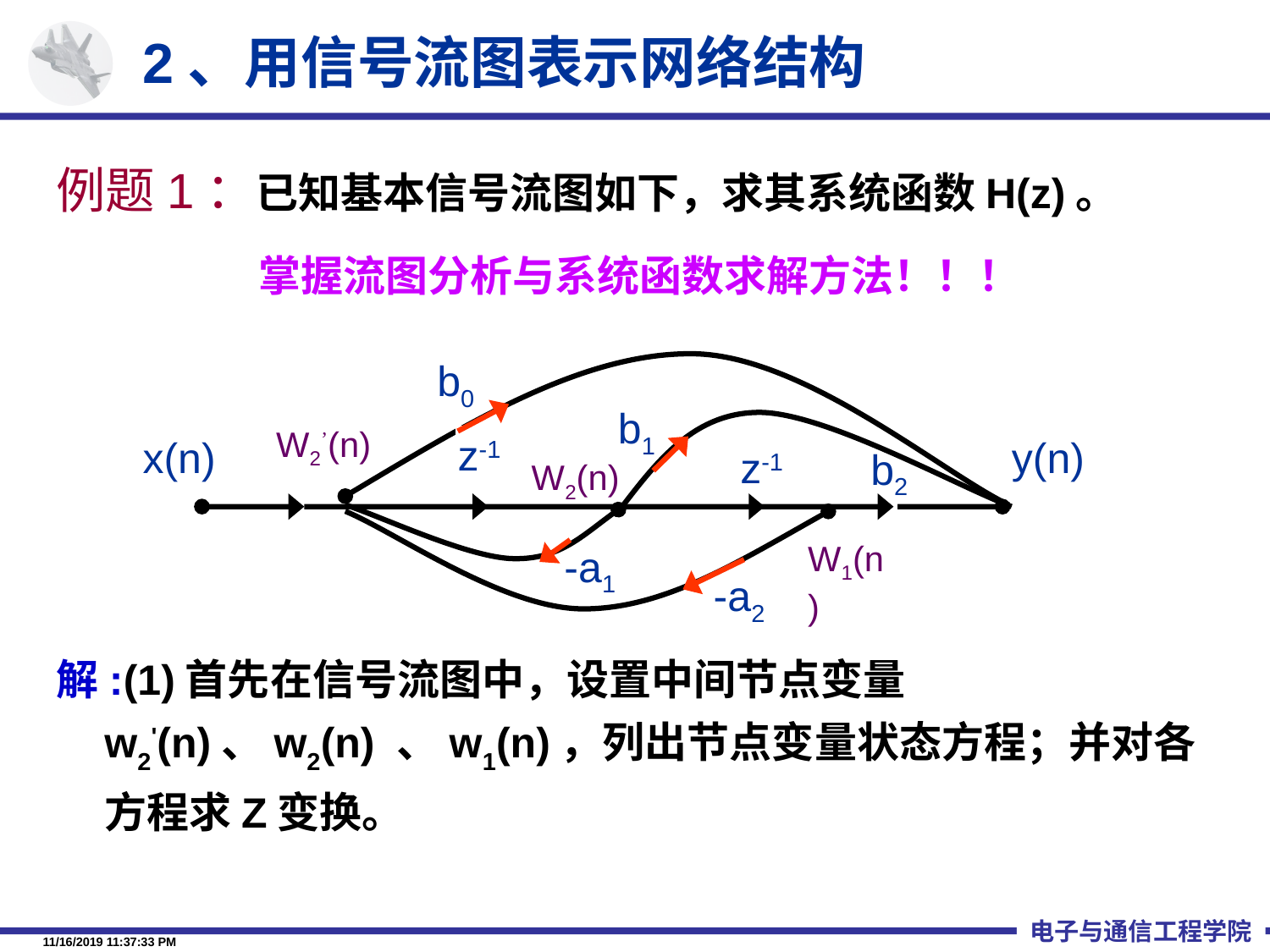

2、用信号流图表示网络结构
例题1：已知基本信号流图如下，求其系统函数H(z)。

解:(1)首先在信号流图中，设置中间节点变量w2'(n)、w2(n) 、w1(n)，列出节点变量状态方程；并对各方程求Z变换。

掌握流图分析与系统函数求解方法！！！

b0
b1

W2’(n)
z-1
x(n)
y(n)

z-1
b2
W2(n)

W1(n)

-a1

-a2